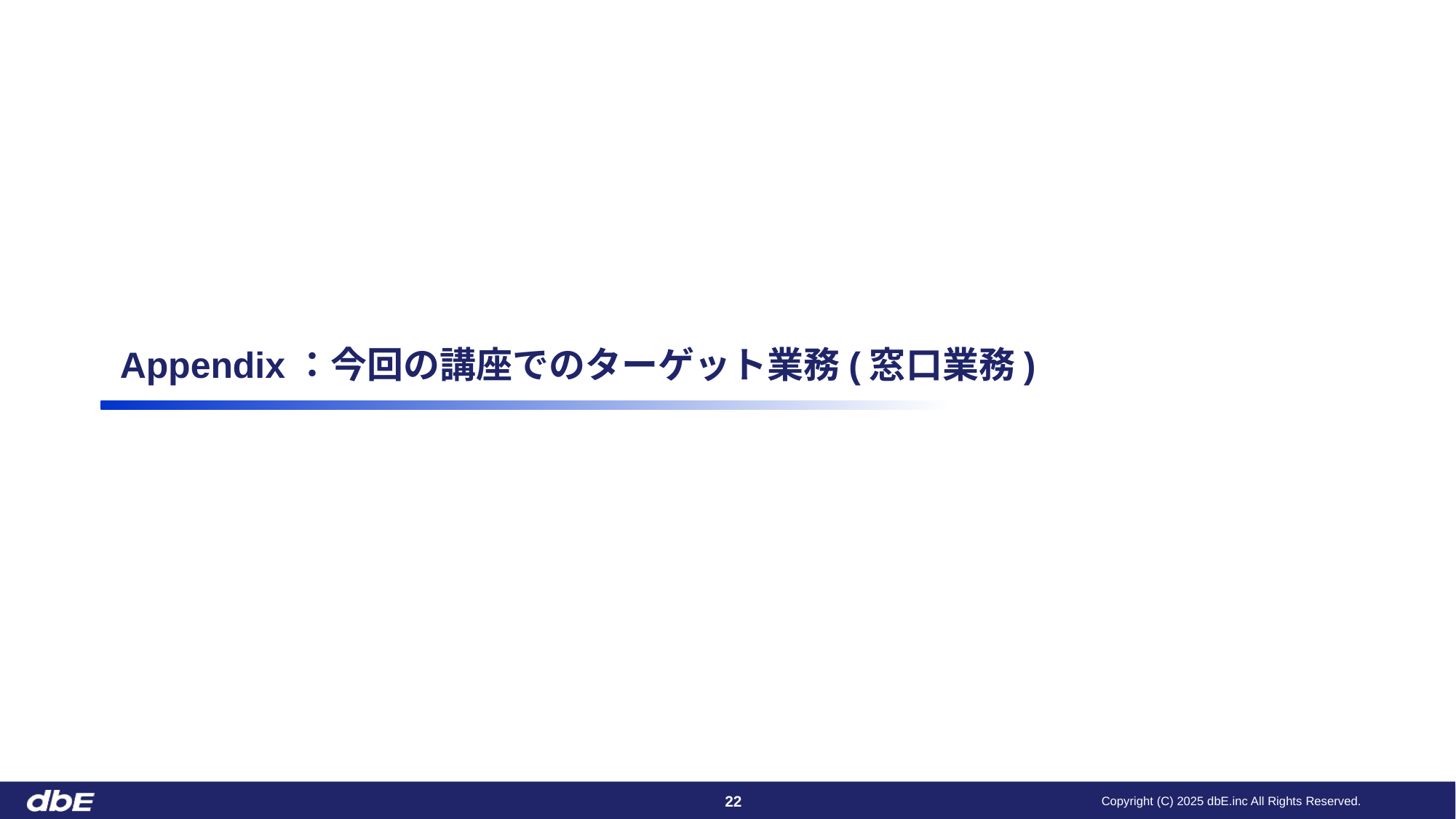

# Appendix：今回の講座でのターゲット業務(窓口業務)
Copyright (C) 2025 dbE.inc All Rights Reserved.
22